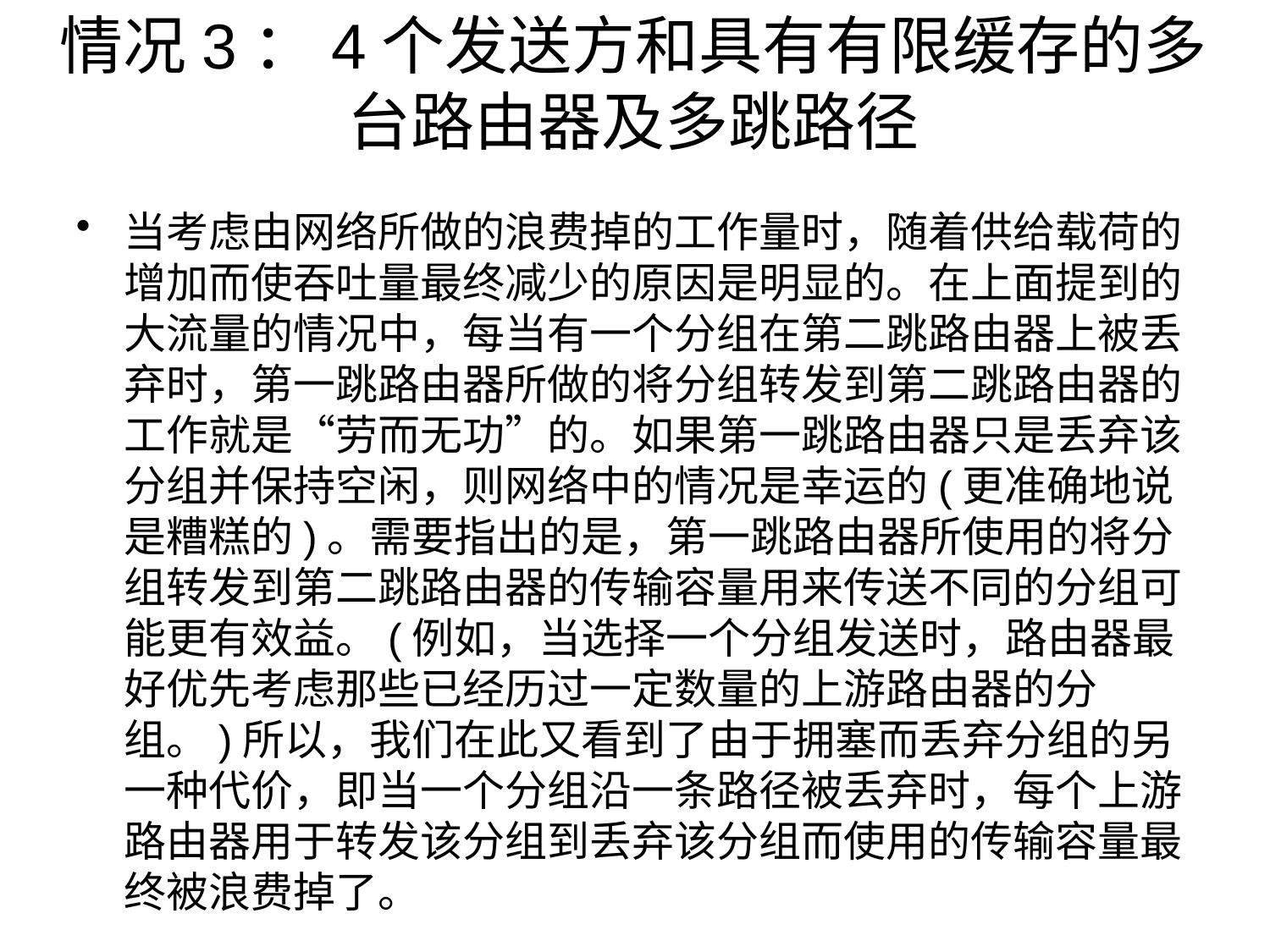

# 情况3：4个发送方和具有有限缓存的多台路由器及多跳路径
当考虑由网络所做的浪费掉的工作量时，随着供给载荷的增加而使吞吐量最终减少的原因是明显的。在上面提到的大流量的情况中，每当有一个分组在第二跳路由器上被丢弃时，第一跳路由器所做的将分组转发到第二跳路由器的工作就是“劳而无功”的。如果第一跳路由器只是丢弃该分组并保持空闲，则网络中的情况是幸运的(更准确地说是糟糕的)。需要指出的是，第一跳路由器所使用的将分组转发到第二跳路由器的传输容量用来传送不同的分组可能更有效益。(例如，当选择一个分组发送时，路由器最好优先考虑那些已经历过一定数量的上游路由器的分组。)所以，我们在此又看到了由于拥塞而丢弃分组的另一种代价，即当一个分组沿一条路径被丢弃时，每个上游路由器用于转发该分组到丢弃该分组而使用的传输容量最终被浪费掉了。